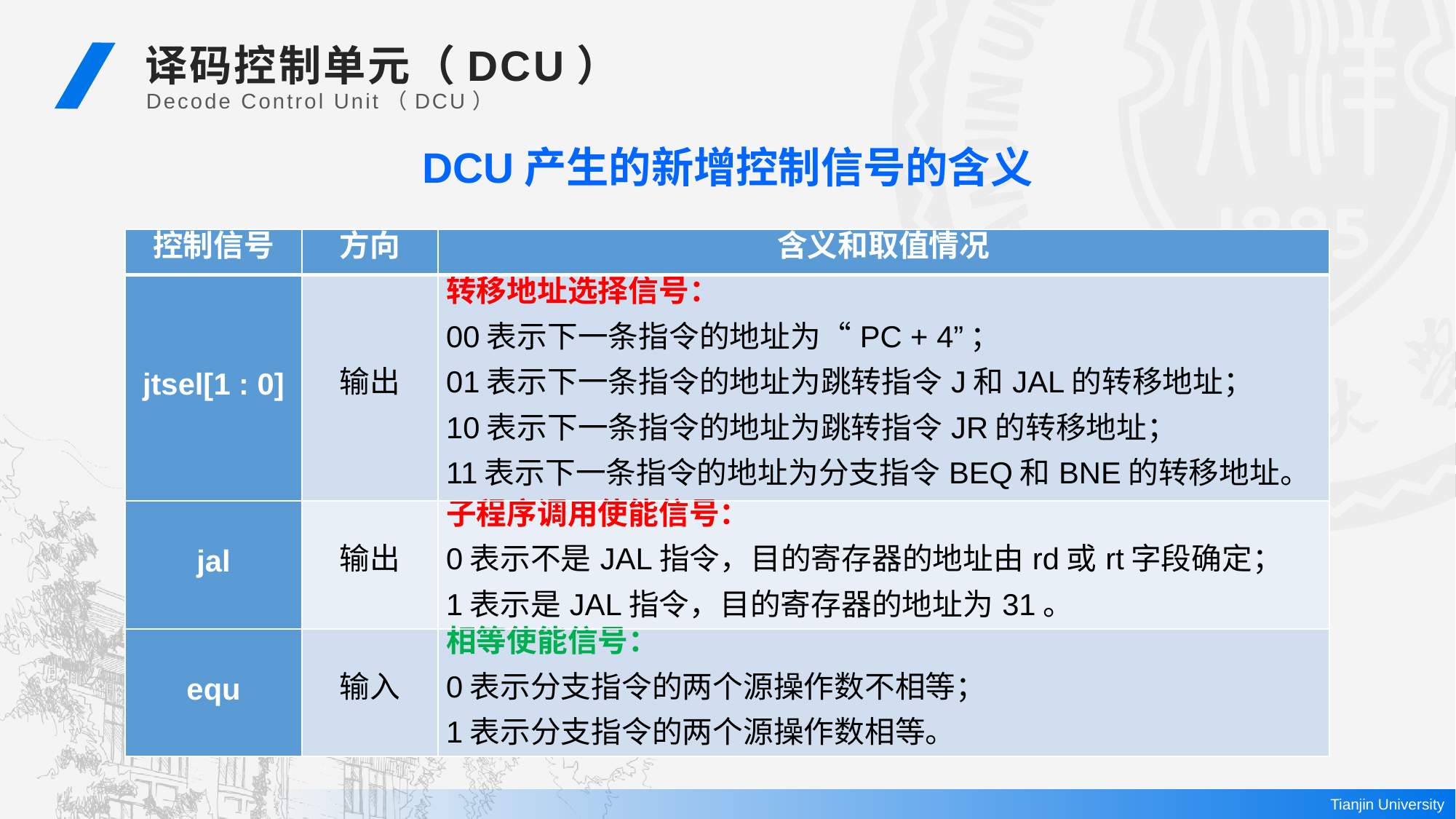

译码控制单元（DCU）
Decode Control Unit（DCU）
DCU产生的新增控制信号的含义
| 控制信号 | 方向 | 含义和取值情况 |
| --- | --- | --- |
| jtsel[1 : 0] | 输出 | 转移地址选择信号： 00表示下一条指令的地址为“PC + 4”； 01表示下一条指令的地址为跳转指令J和JAL的转移地址； 10表示下一条指令的地址为跳转指令JR的转移地址； 11表示下一条指令的地址为分支指令BEQ和BNE的转移地址。 |
| jal | 输出 | 子程序调用使能信号： 0表示不是JAL指令，目的寄存器的地址由rd或rt字段确定； 1表示是JAL指令，目的寄存器的地址为31。 |
| equ | 输入 | 相等使能信号： 0表示分支指令的两个源操作数不相等； 1表示分支指令的两个源操作数相等。 |